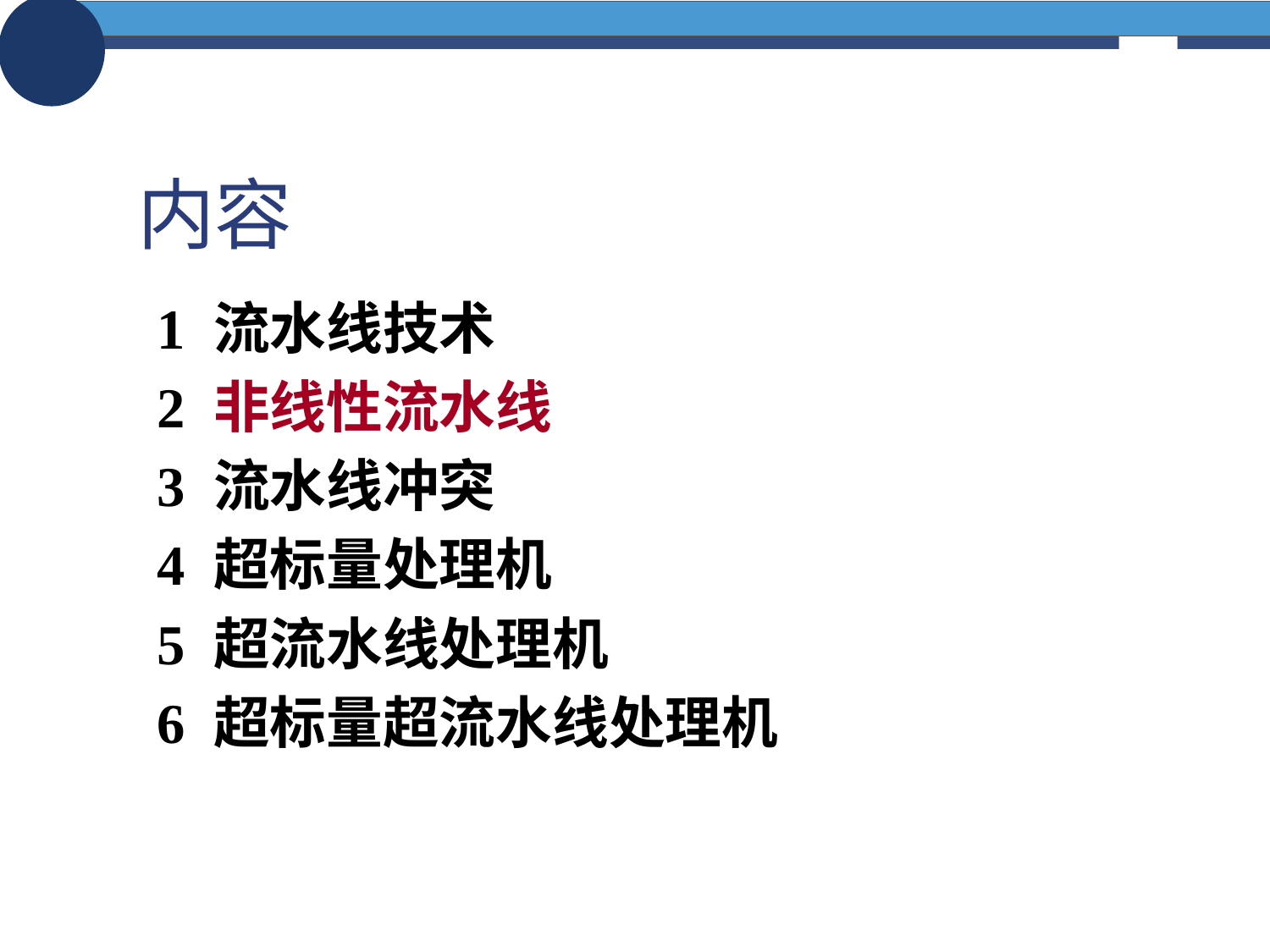

内容
1 流水线技术
2 非线性流水线
3 流水线冲突
4 超标量处理机
5 超流水线处理机
6 超标量超流水线处理机